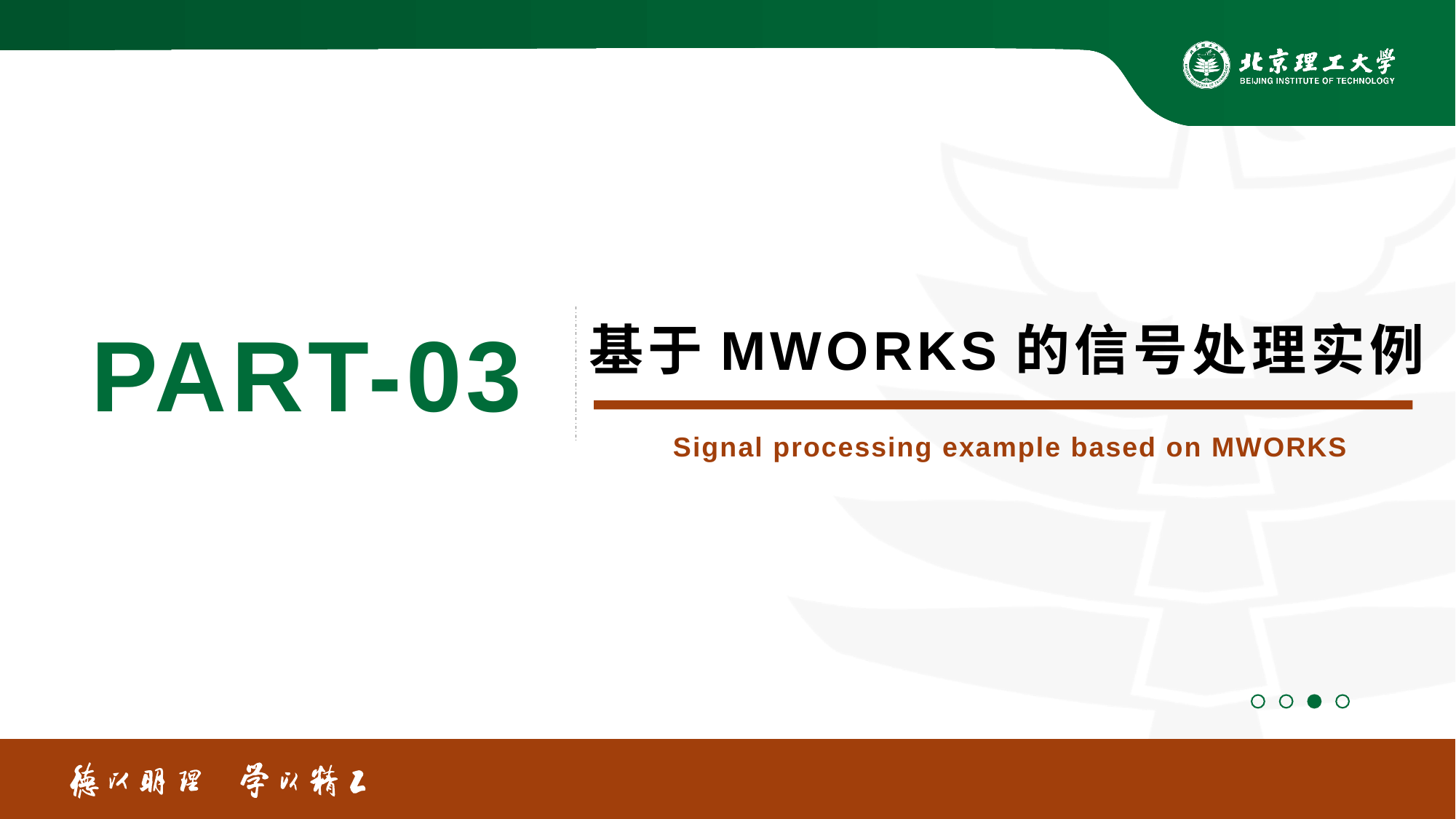

PART-03
基于MWORKS的信号处理实例

Signal processing example based on MWORKS